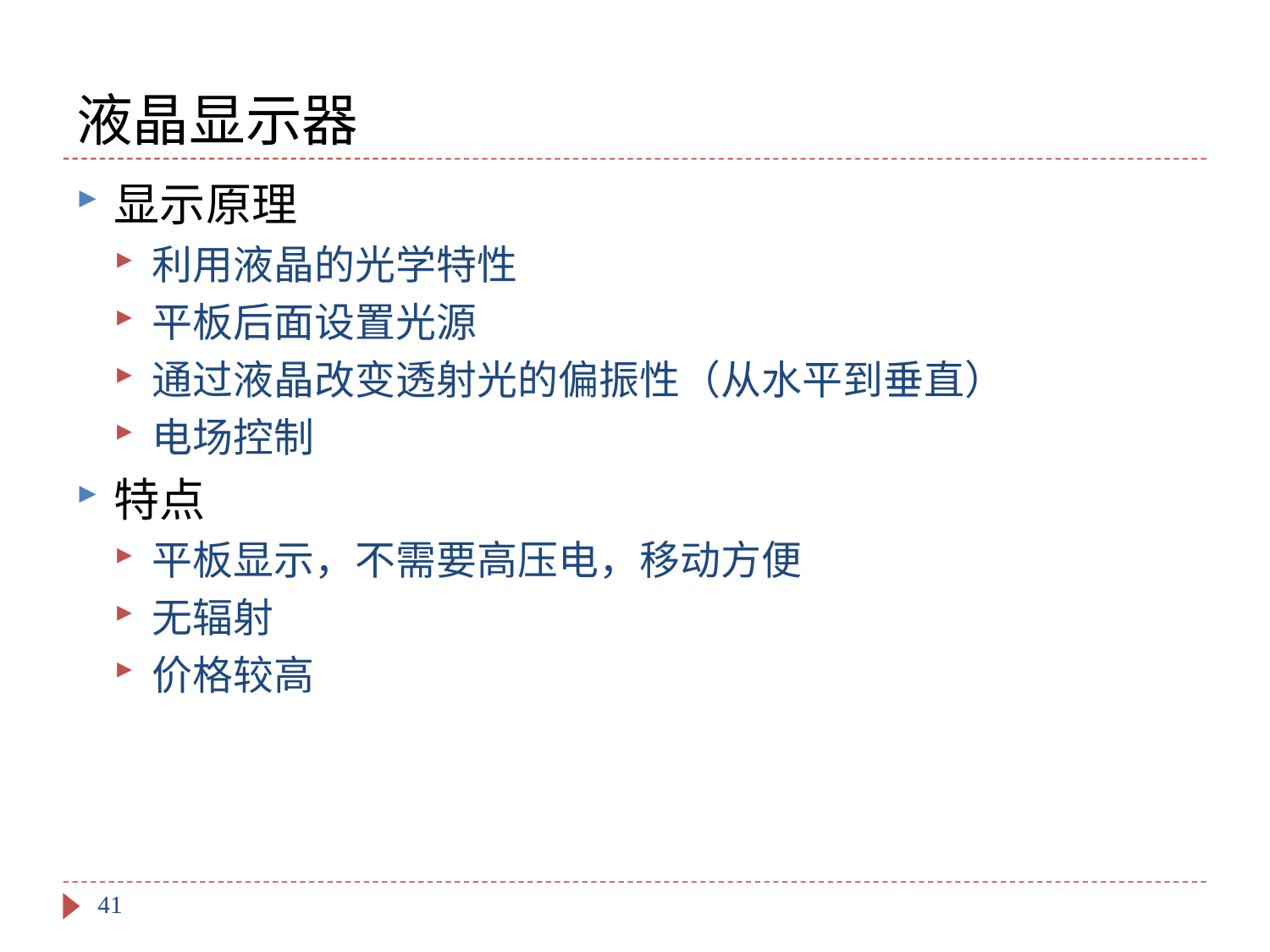

# 液晶显示器
显示原理
利用液晶的光学特性
平板后面设置光源
通过液晶改变透射光的偏振性（从水平到垂直）
电场控制
特点
平板显示，不需要高压电，移动方便
无辐射
价格较高

41